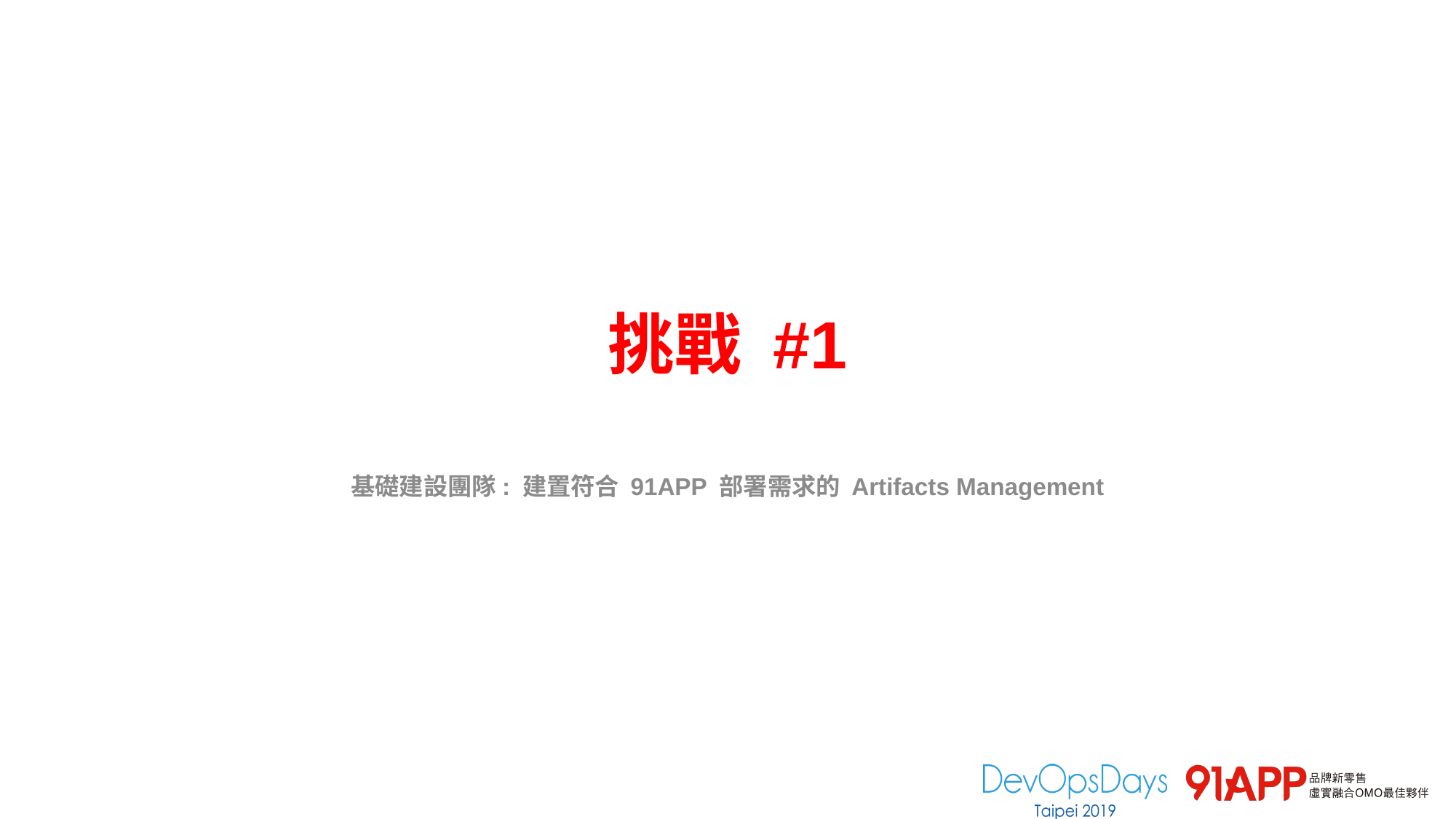

# 挑戰 #1
基礎建設團隊: 建置符合 91APP 部署需求的 Artifacts Management